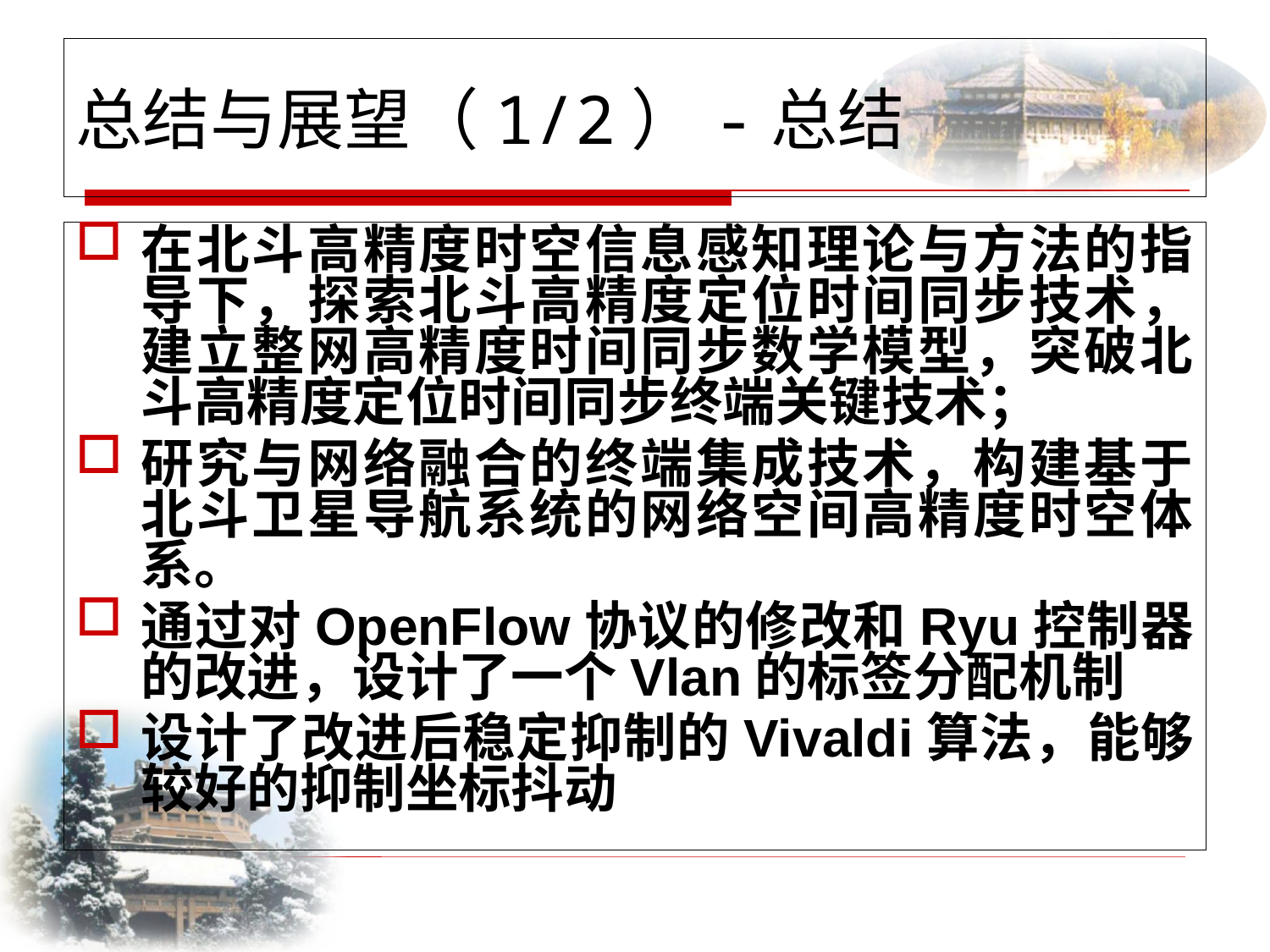

总结与展望（1/2）-总结
在北斗高精度时空信息感知理论与方法的指导下，探索北斗高精度定位时间同步技术，建立整网高精度时间同步数学模型，突破北斗高精度定位时间同步终端关键技术；
研究与网络融合的终端集成技术，构建基于北斗卫星导航系统的网络空间高精度时空体系。
通过对OpenFlow协议的修改和Ryu控制器的改进，设计了一个Vlan的标签分配机制
设计了改进后稳定抑制的Vivaldi算法，能够较好的抑制坐标抖动